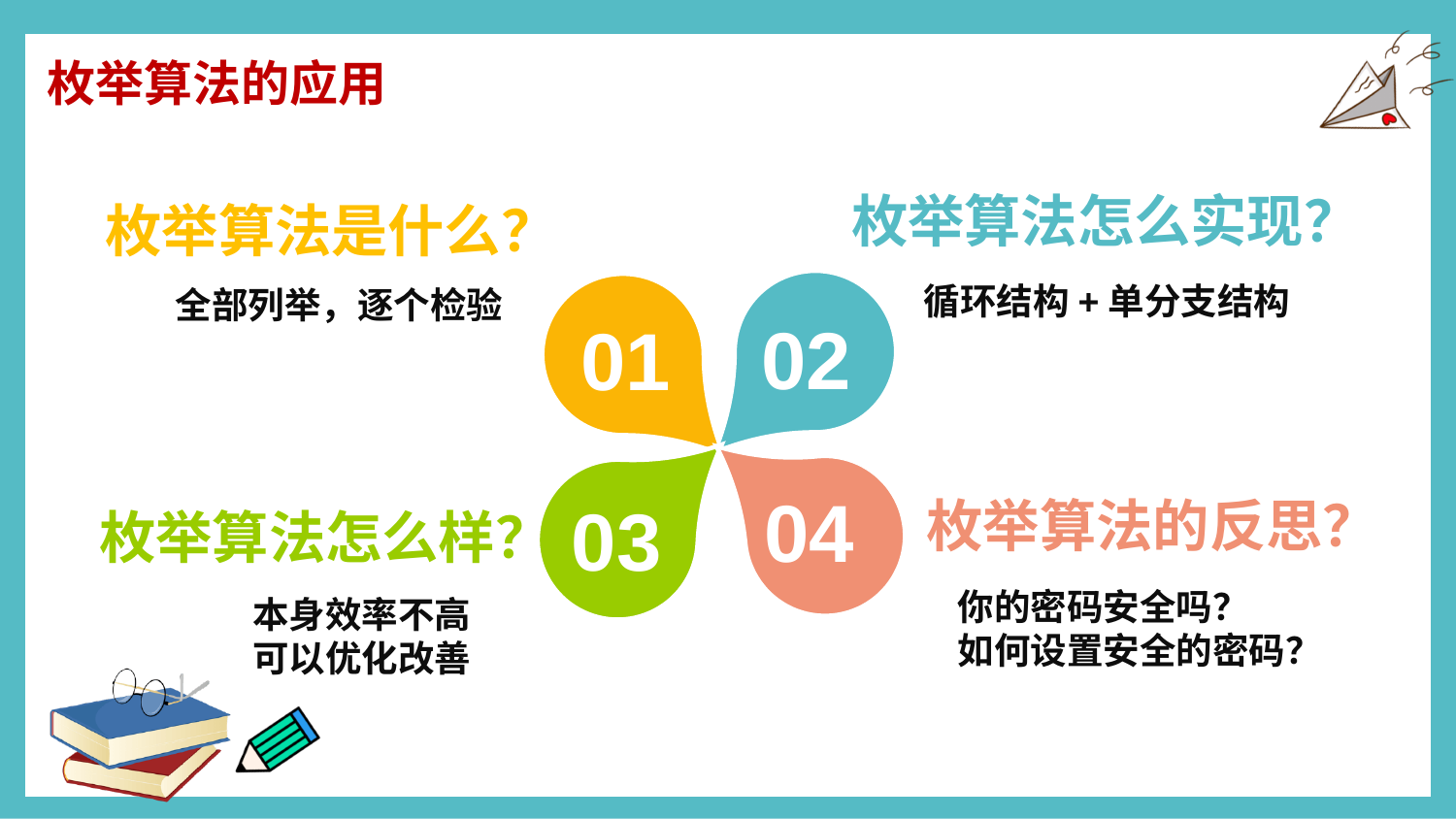

枚举算法的应用
枚举算法怎么实现？
枚举算法是什么？
循环结构+单分支结构

全部列举，逐个检验
02
01

04
03
枚举算法的反思？
枚举算法怎么样？
你的密码安全吗？
如何设置安全的密码？
本身效率不高
可以优化改善